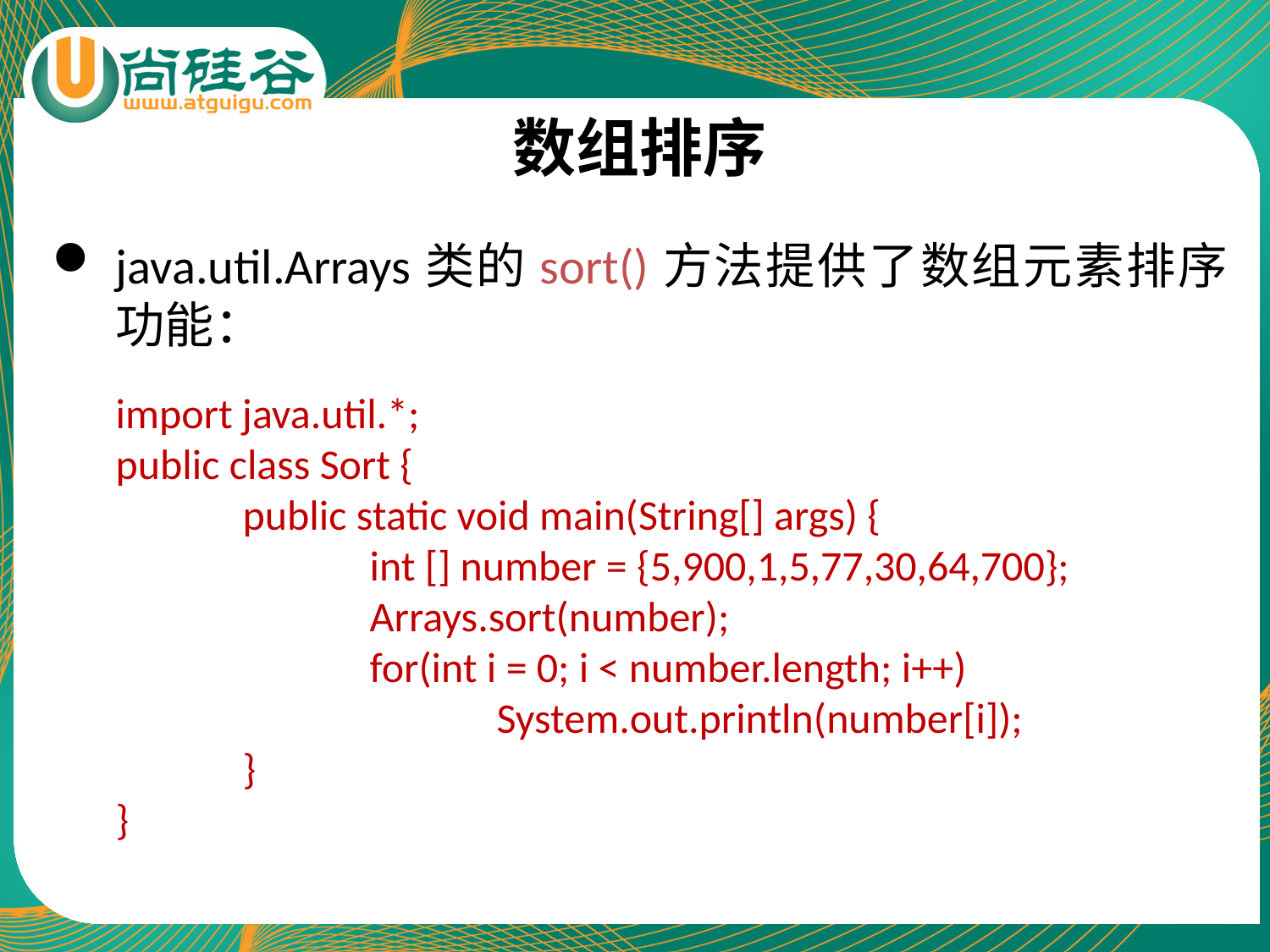

# 数组排序
java.util.Arrays类的sort()方法提供了数组元素排序功能：

	import java.util.*;
	public class Sort {
		public static void main(String[] args) {
			int [] number = {5,900,1,5,77,30,64,700};
			Arrays.sort(number);
			for(int i = 0; i < number.length; i++)
				System.out.println(number[i]);
		}
	}